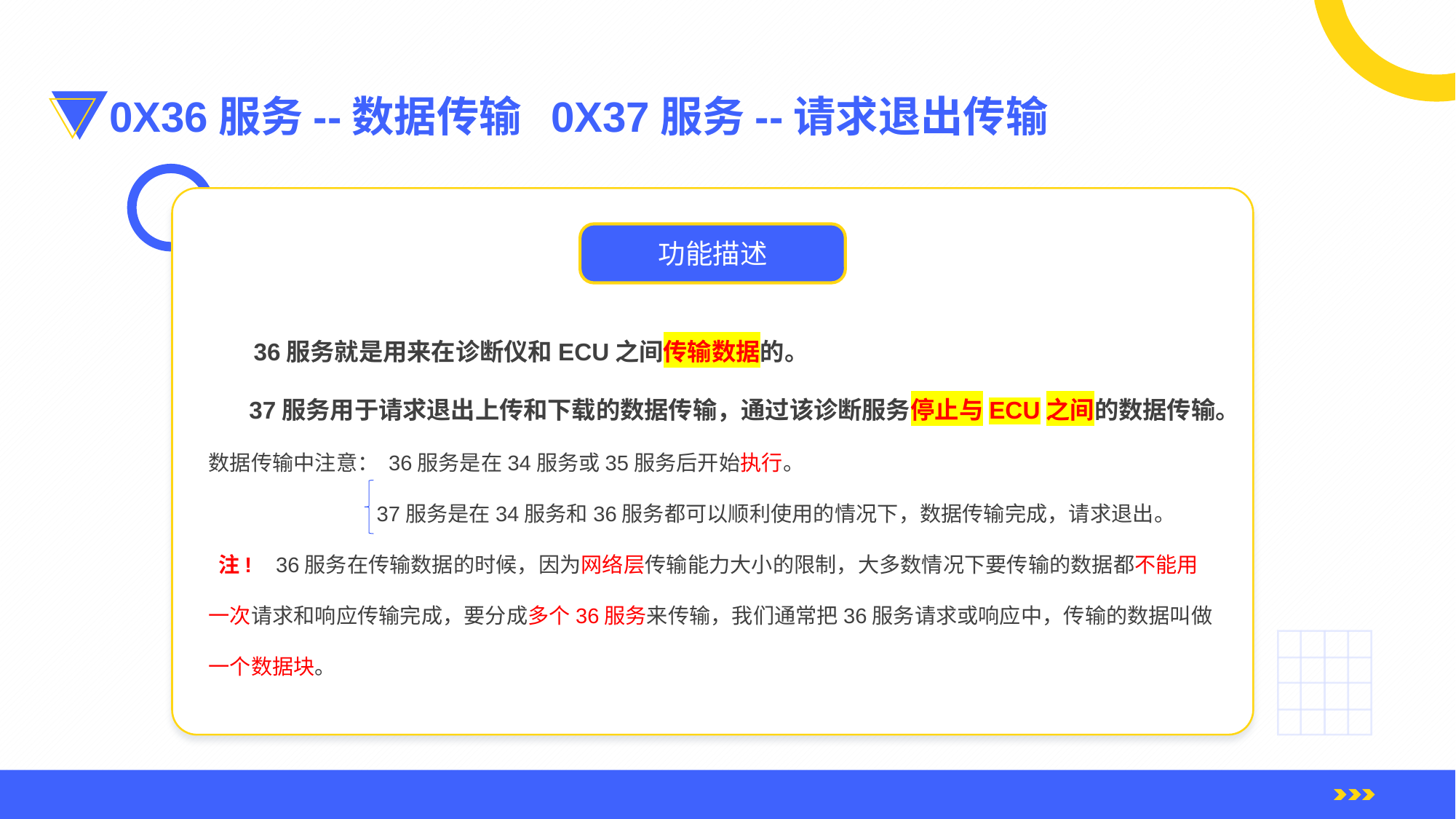

0X36服务--数据传输  0X37服务--请求退出传输

功能描述
      36服务就是用来在诊断仪和ECU之间传输数据的。
      37服务用于请求退出上传和下载的数据传输，通过该诊断服务停止与ECU之间的数据传输。
数据传输中注意： 36服务是在34服务或35服务后开始执行。
                            37服务是在34服务和36服务都可以顺利使用的情况下，数据传输完成，请求退出。
 注!    36服务在传输数据的时候，因为网络层传输能力大小的限制，大多数情况下要传输的数据都不能用一次请求和响应传输完成，要分成多个36服务来传输，我们通常把36服务请求或响应中，传输的数据叫做一个数据块。